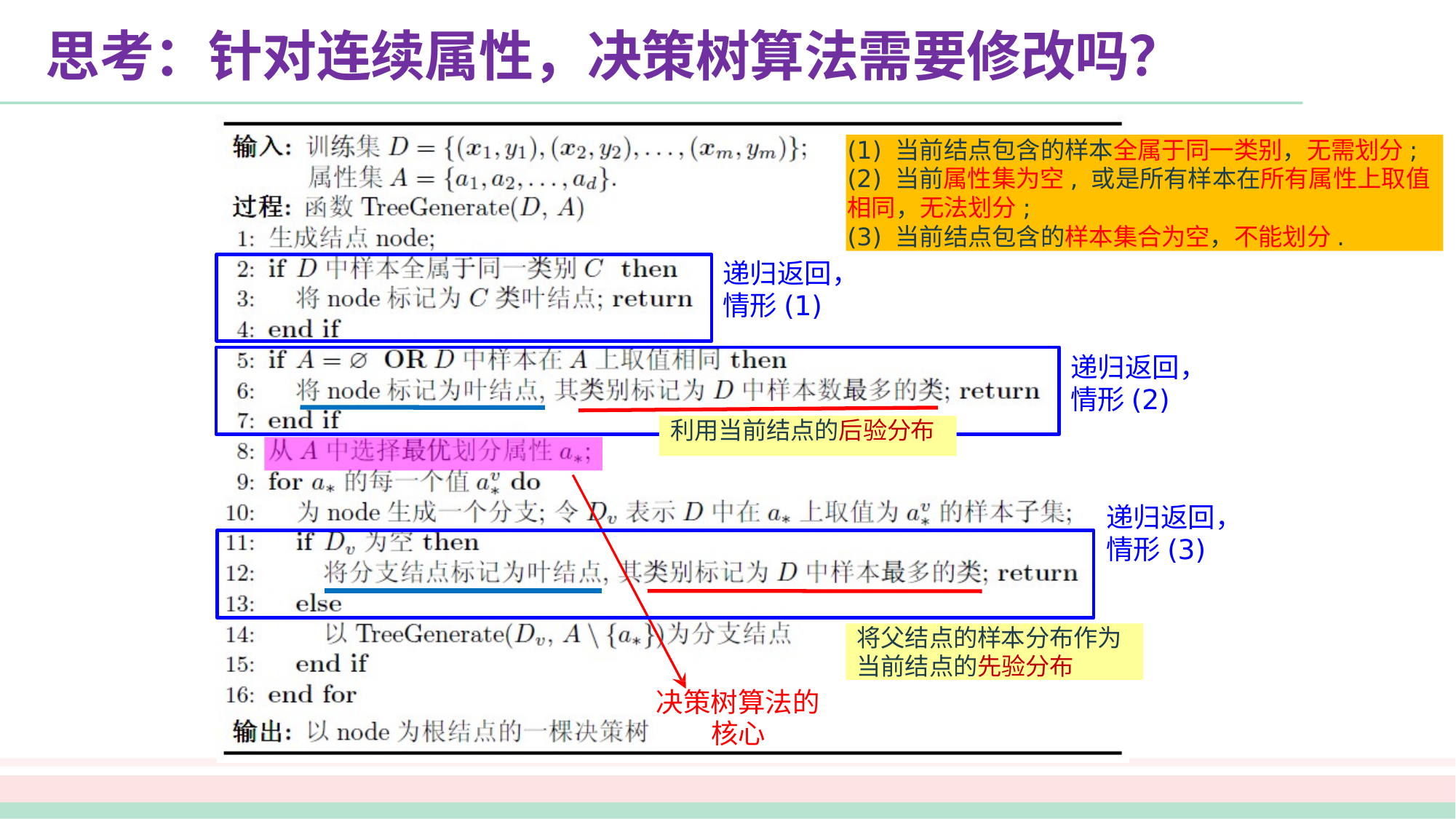

# 思考：针对连续属性，决策树算法需要修改吗？

(1) 当前结点包含的样本全属于同一类别，无需划分;
(2) 当前属性集为空, 或是所有样本在所有属性上取值相同，无法划分;
(3) 当前结点包含的样本集合为空，不能划分.

递归返回， 情形(1)

递归返回， 情形(2)
利用当前结点的后验分布

递归返回， 情形(3)

决策树算法的 核心

将父结点的样本分布作为 当前结点的先验分布